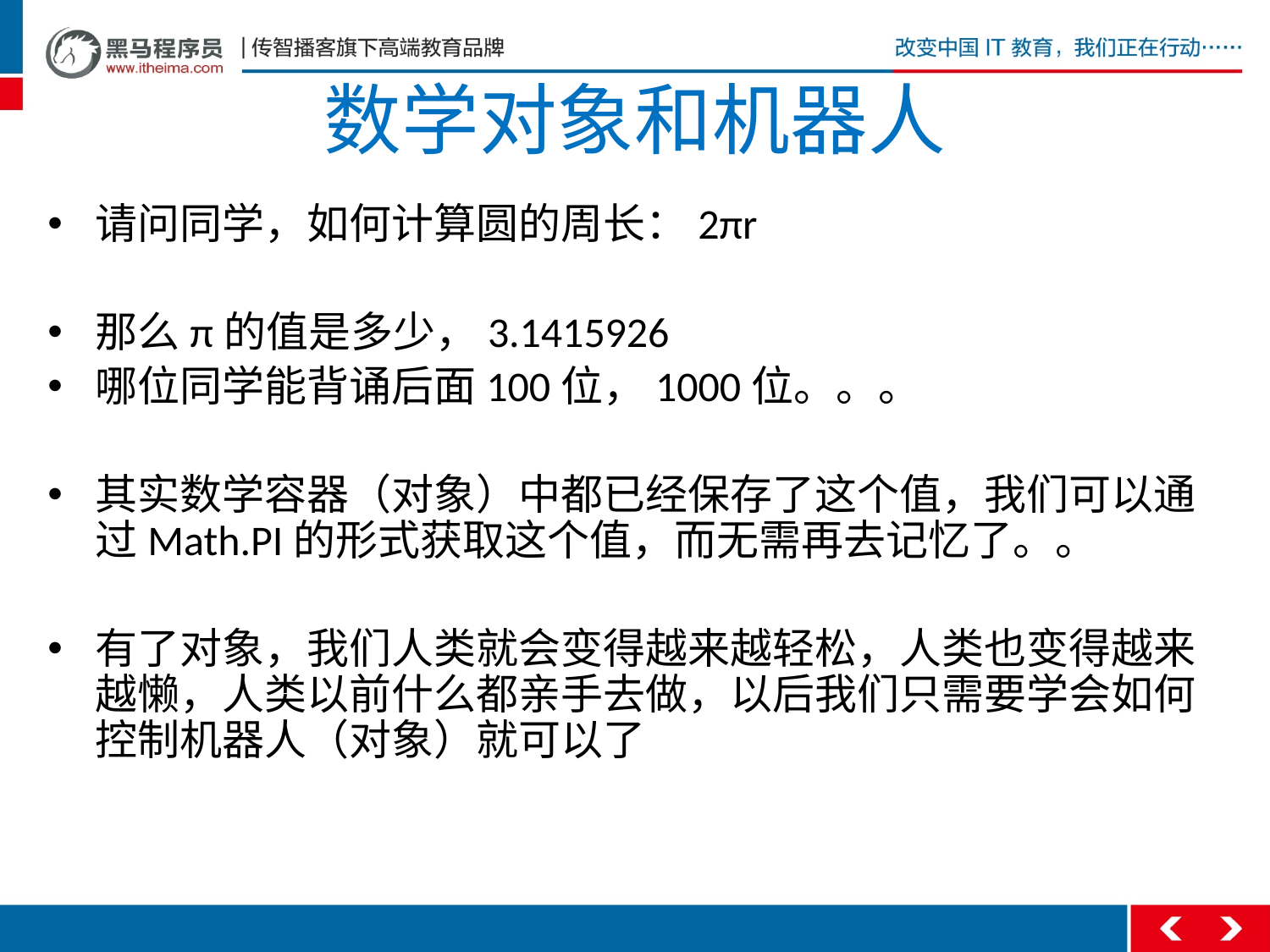

# 数学对象和机器人
请问同学，如何计算圆的周长：2πr

那么π的值是多少，3.1415926
哪位同学能背诵后面100位，1000位。。。

其实数学容器（对象）中都已经保存了这个值，我们可以通过Math.PI的形式获取这个值，而无需再去记忆了。。

有了对象，我们人类就会变得越来越轻松，人类也变得越来越懒，人类以前什么都亲手去做，以后我们只需要学会如何控制机器人（对象）就可以了